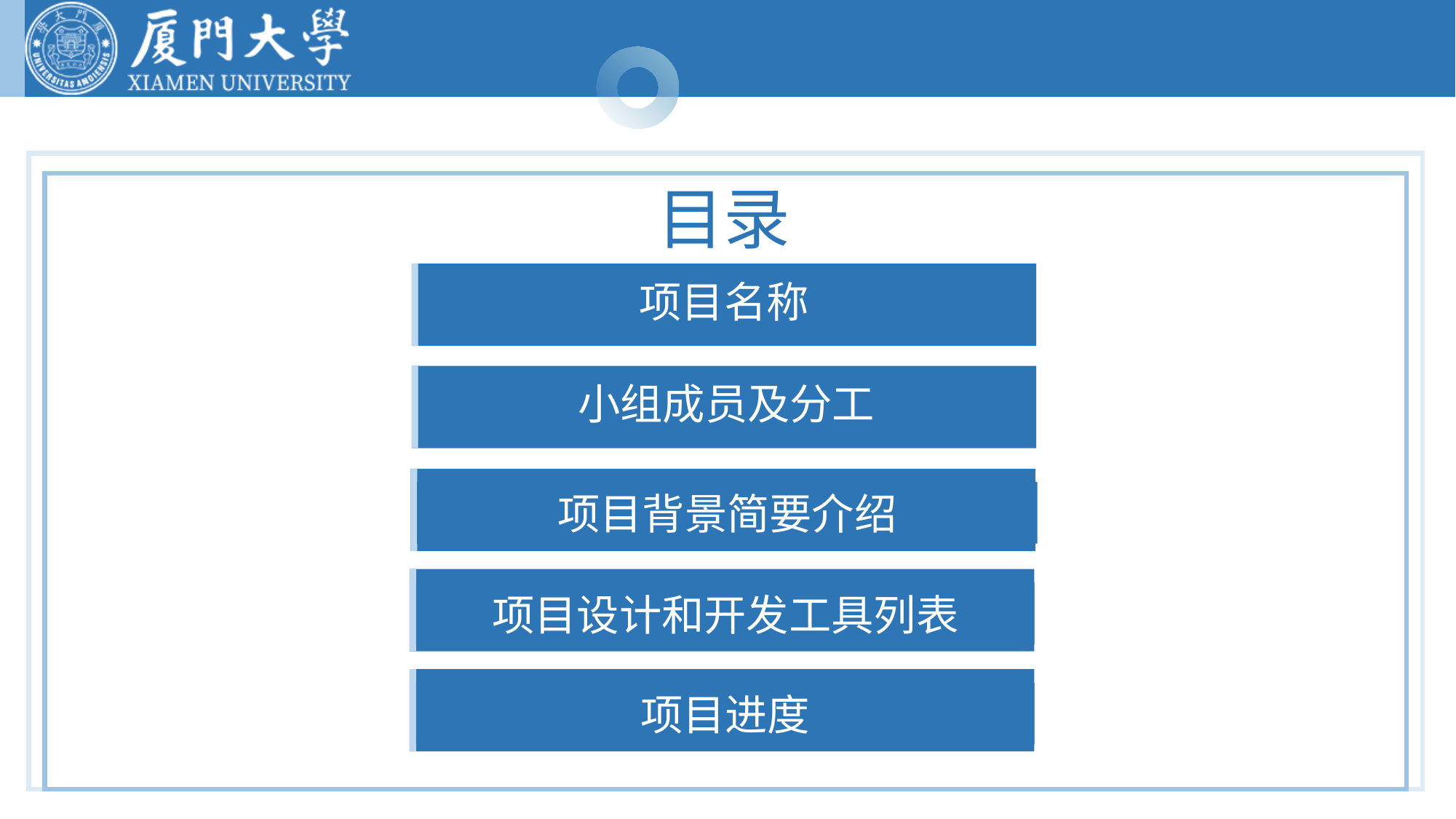

目录

项目名称

小组成员及分工

项目背景简要介绍

项目设计和开发工具列表

项目进度